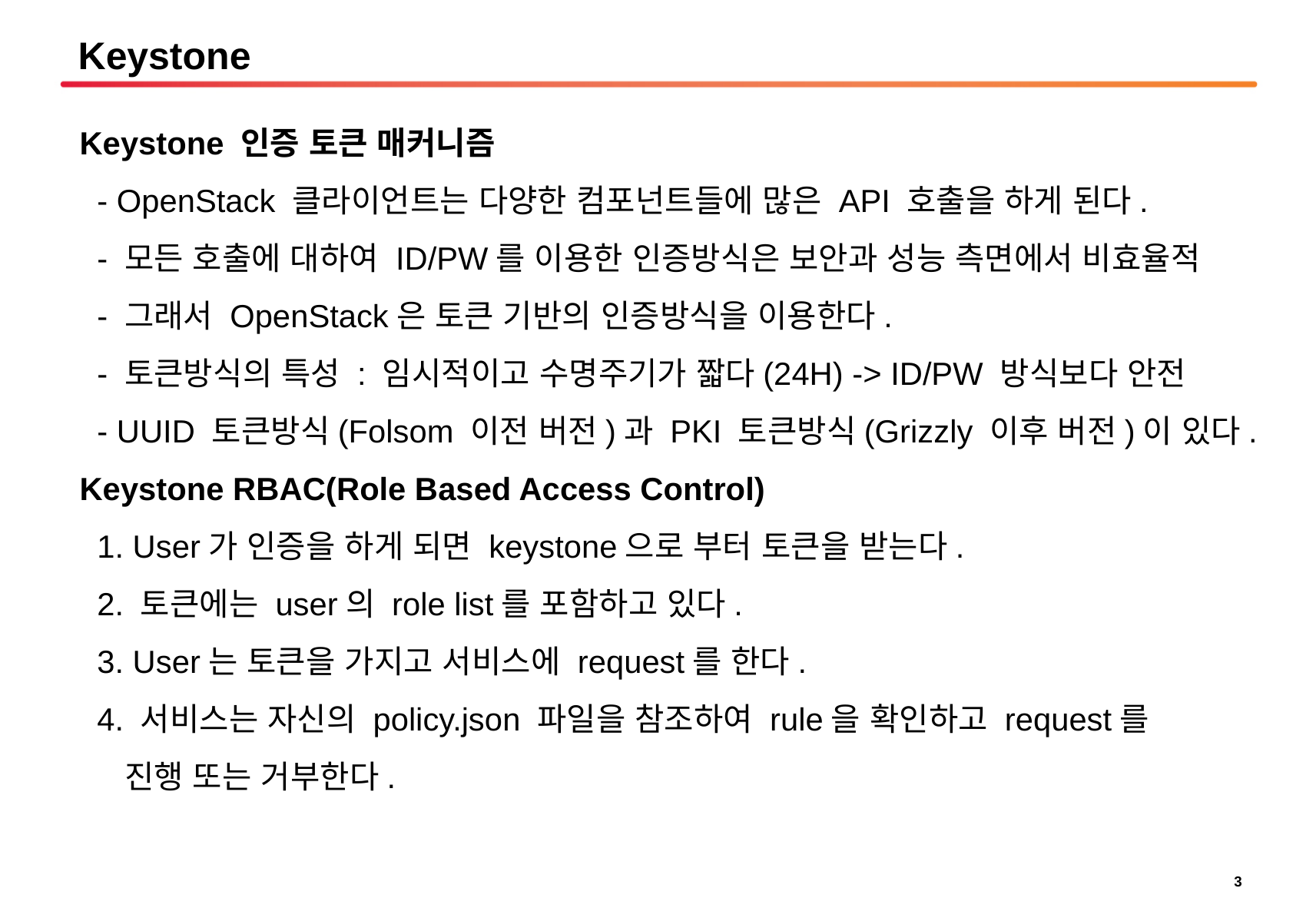

# Keystone

Keystone 인증 토큰 매커니즘
  - OpenStack 클라이언트는 다양한 컴포넌트들에 많은 API 호출을 하게 된다.
  - 모든 호출에 대하여 ID/PW를 이용한 인증방식은 보안과 성능 측면에서 비효율적
  - 그래서 OpenStack은 토큰 기반의 인증방식을 이용한다.
  - 토큰방식의 특성 : 임시적이고 수명주기가 짧다(24H) -> ID/PW 방식보다 안전
  - UUID 토큰방식(Folsom 이전 버전)과 PKI 토큰방식(Grizzly 이후 버전)이 있다.
Keystone RBAC(Role Based Access Control)
  1. User가 인증을 하게 되면 keystone으로 부터 토큰을 받는다.
  2. 토큰에는 user의 role list를 포함하고 있다.
  3. User는 토큰을 가지고 서비스에 request를 한다.
  4. 서비스는 자신의 policy.json 파일을 참조하여 rule을 확인하고 request를
     진행 또는 거부한다.